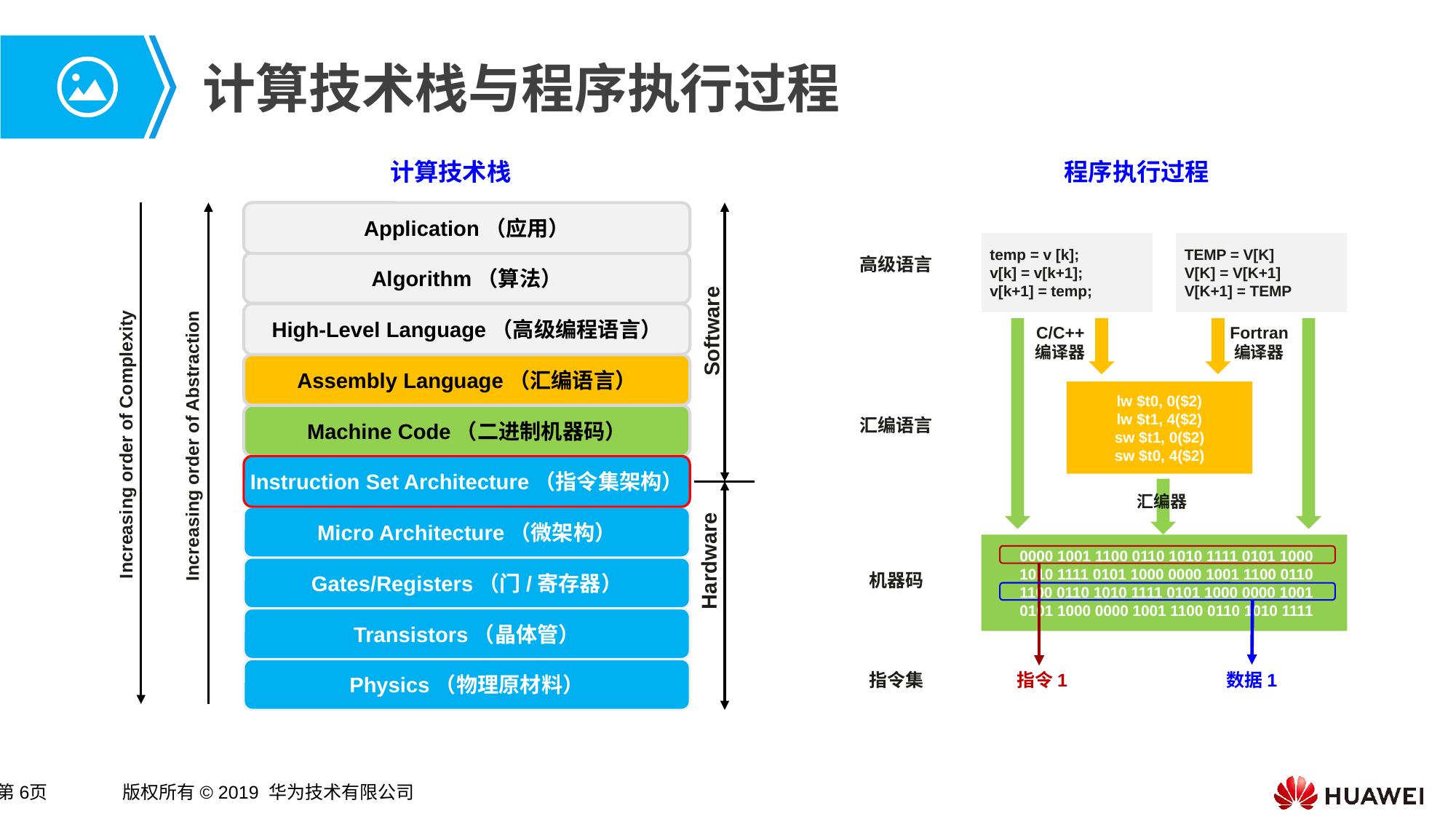

# 计算技术栈与程序执行过程
计算技术栈
程序执行过程
Application（应用）
temp = v [k];
v[k] = v[k+1];
v[k+1] = temp;
TEMP = V[K]
V[K] = V[K+1]
V[K+1] = TEMP
高级语言
Algorithm（算法）
High-Level Language（高级编程语言）
C/C++
编译器
Fortran
编译器

Software
Assembly Language（汇编语言）
lw $t0, 0($2)
lw $t1, 4($2)
sw $t1, 0($2)
sw $t0, 4($2)
Machine Code（二进制机器码）
汇编语言
Increasing order of Complexity
Increasing order of Abstraction
Instruction Set Architecture（指令集架构）

汇编器
Micro Architecture（微架构）
0000 1001 1100 0110 1010 1111 0101 1000
1010 1111 0101 1000 0000 1001 1100 0110
1100 0110 1010 1111 0101 1000 0000 1001
0101 1000 0000 1001 1100 0110 1010 1111

Hardware
Gates/Registers（门/寄存器）
机器码

Transistors（晶体管）
指令集
Physics（物理原材料）
指令1
数据1